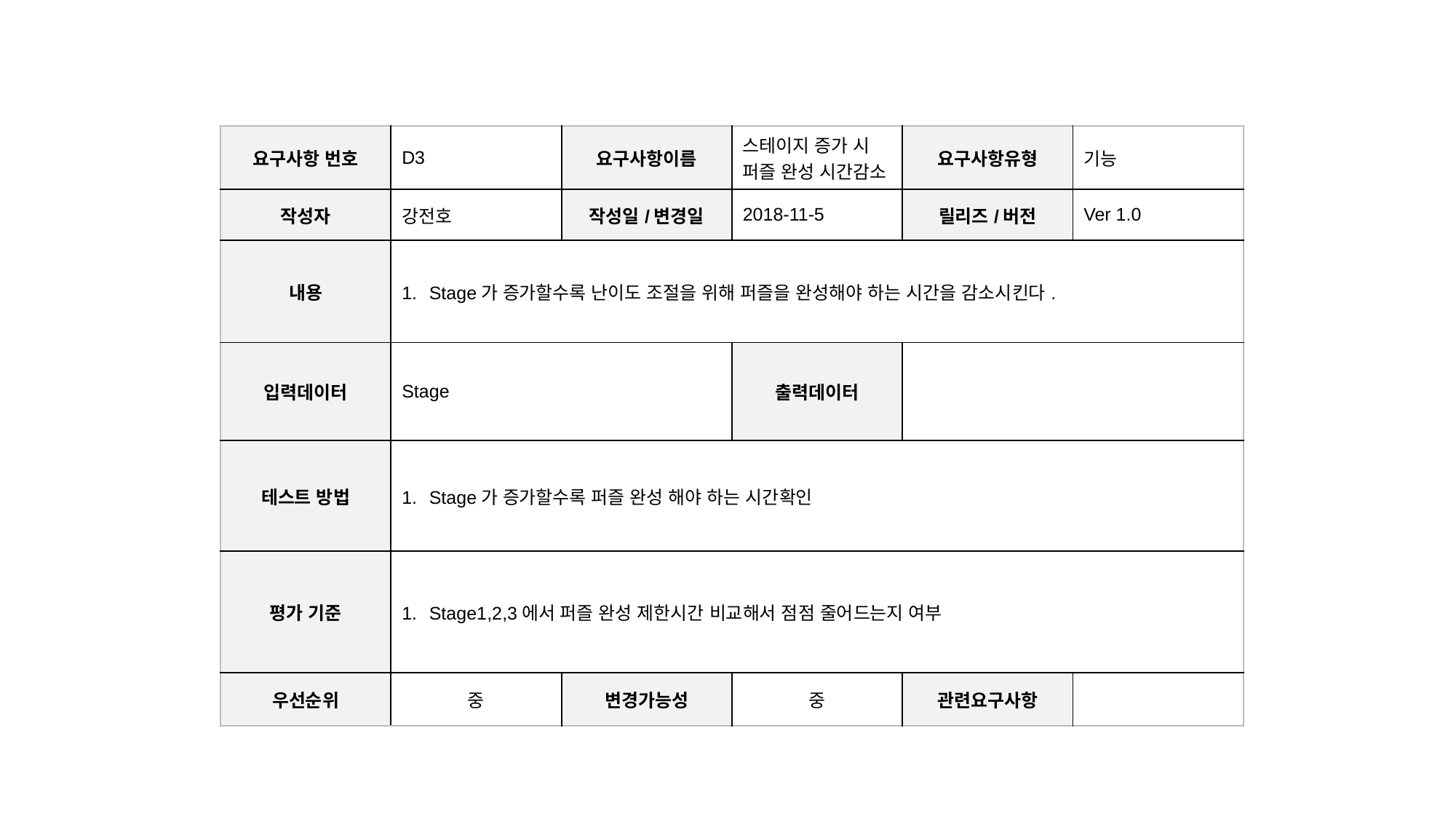

| 요구사항 번호 | D3 | 요구사항이름 | 스테이지 증가 시 퍼즐 완성 시간감소 | 요구사항유형 | 기능 |
| --- | --- | --- | --- | --- | --- |
| 작성자 | 강전호 | 작성일/변경일 | 2018-11-5 | 릴리즈/버전 | Ver 1.0 |
| 내용 | Stage가 증가할수록 난이도 조절을 위해 퍼즐을 완성해야 하는 시간을 감소시킨다. |  |  |  |  |
| 입력데이터 | Stage |  | 출력데이터 |  |  |
| 테스트 방법 | Stage가 증가할수록 퍼즐 완성 해야 하는 시간확인 |  |  |  |  |
| 평가 기준 | Stage1,2,3에서 퍼즐 완성 제한시간 비교해서 점점 줄어드는지 여부 |  |  |  |  |
| 우선순위 | 중 | 변경가능성 | 중 | 관련요구사항 |  |